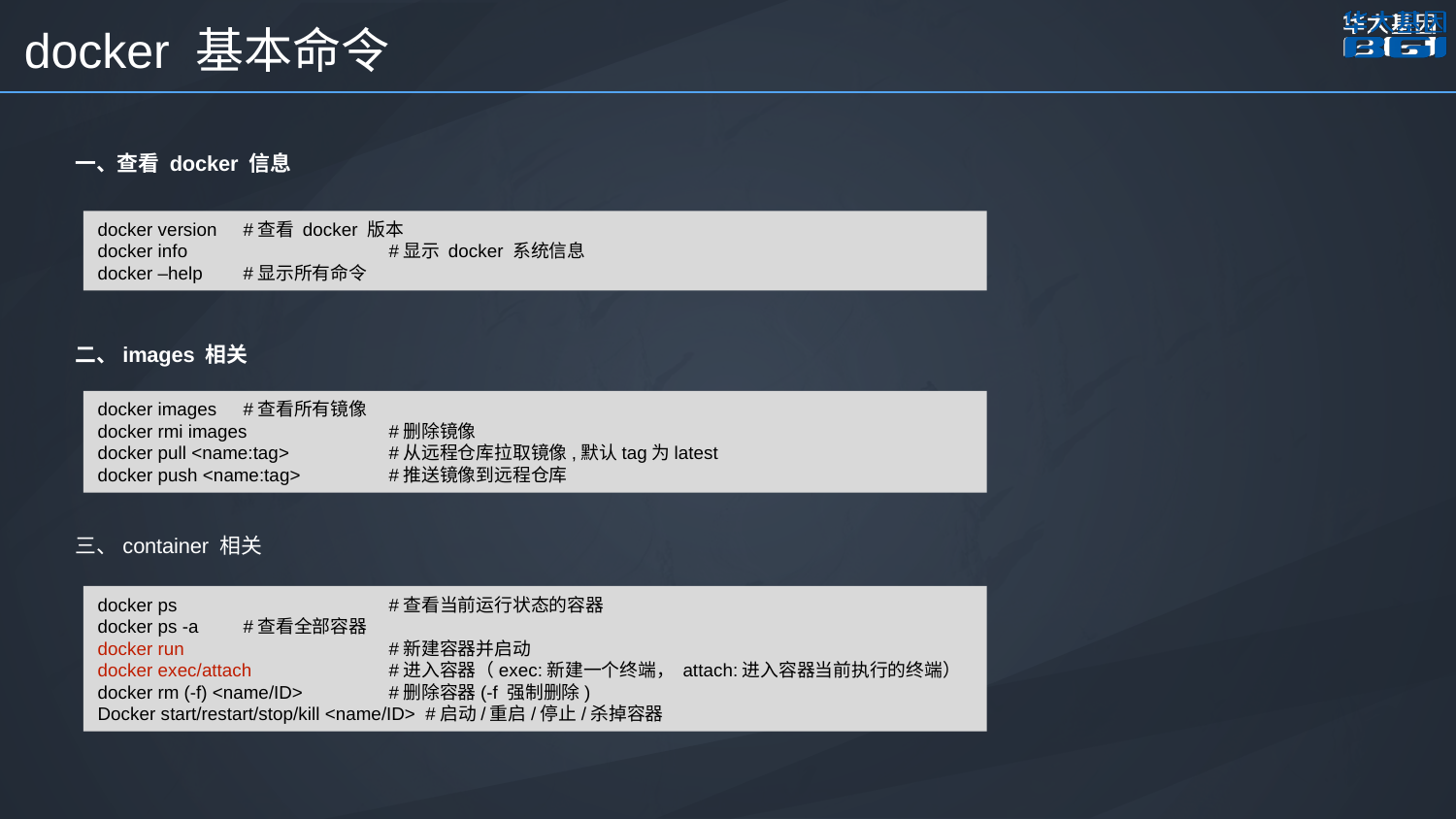

docker 基本命令
一、查看 docker 信息

二、images 相关

三、container 相关
docker version 	#查看 docker 版本
docker info		#显示 docker 系统信息
docker –help	#显示所有命令
docker images	#查看所有镜像
docker rmi images 	#删除镜像
docker pull <name:tag>	#从远程仓库拉取镜像,默认tag为latest
docker push <name:tag>	#推送镜像到远程仓库
docker ps		#查看当前运行状态的容器
docker ps -a 	#查看全部容器
docker run 		#新建容器并启动
docker exec/attach	#进入容器（exec:新建一个终端， attach:进入容器当前执行的终端）
docker rm (-f) <name/ID>	#删除容器(-f 强制删除)
Docker start/restart/stop/kill <name/ID>  #启动/重启/停止/杀掉容器